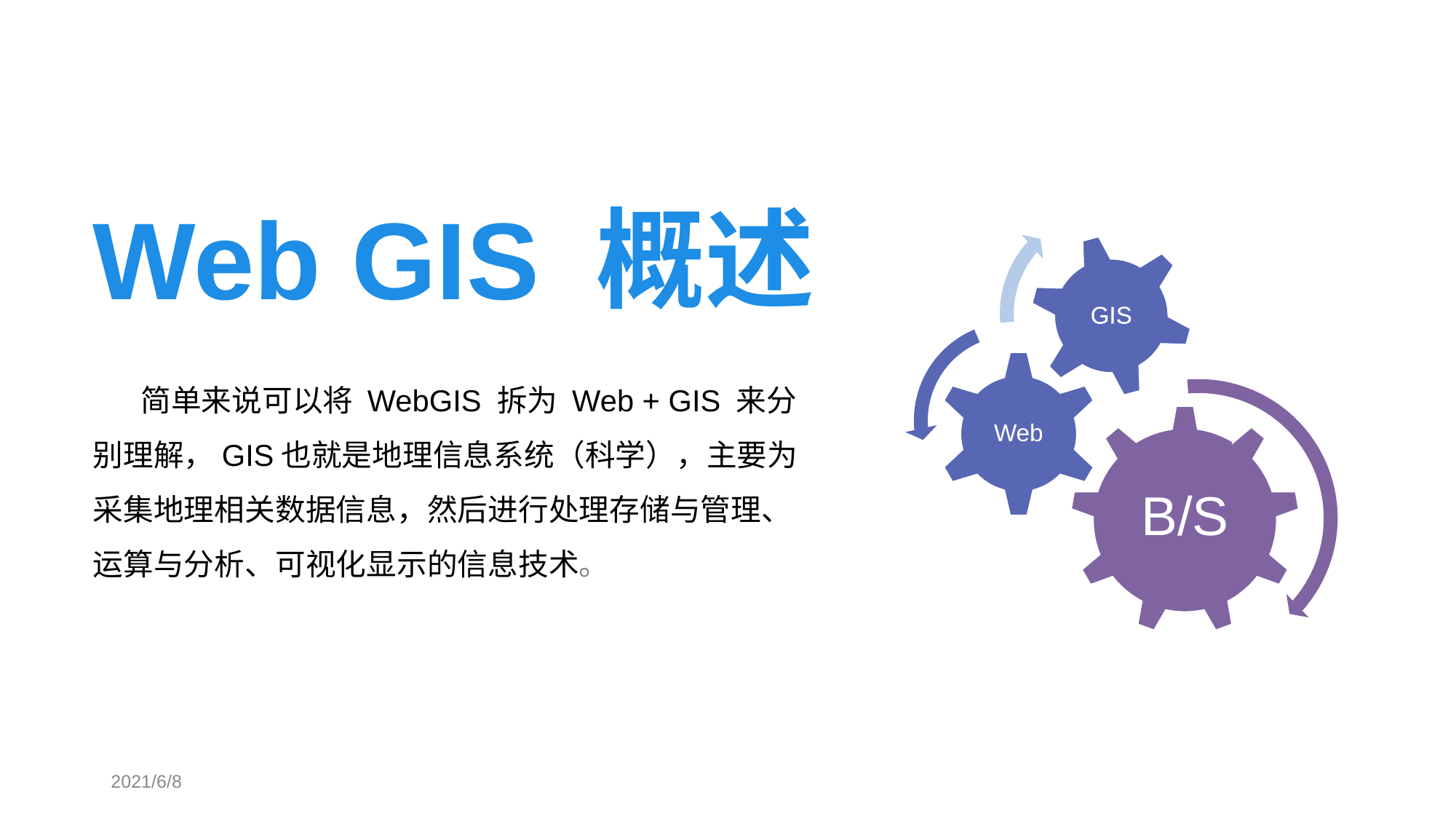

Web GIS 概述
B/S
Web
GIS
      简单来说可以将 WebGIS 拆为 Web + GIS 来分别理解，GIS也就是地理信息系统（科学），主要为采集地理相关数据信息，然后进行处理存储与管理、运算与分析、可视化显示的信息技术。
2021/6/8